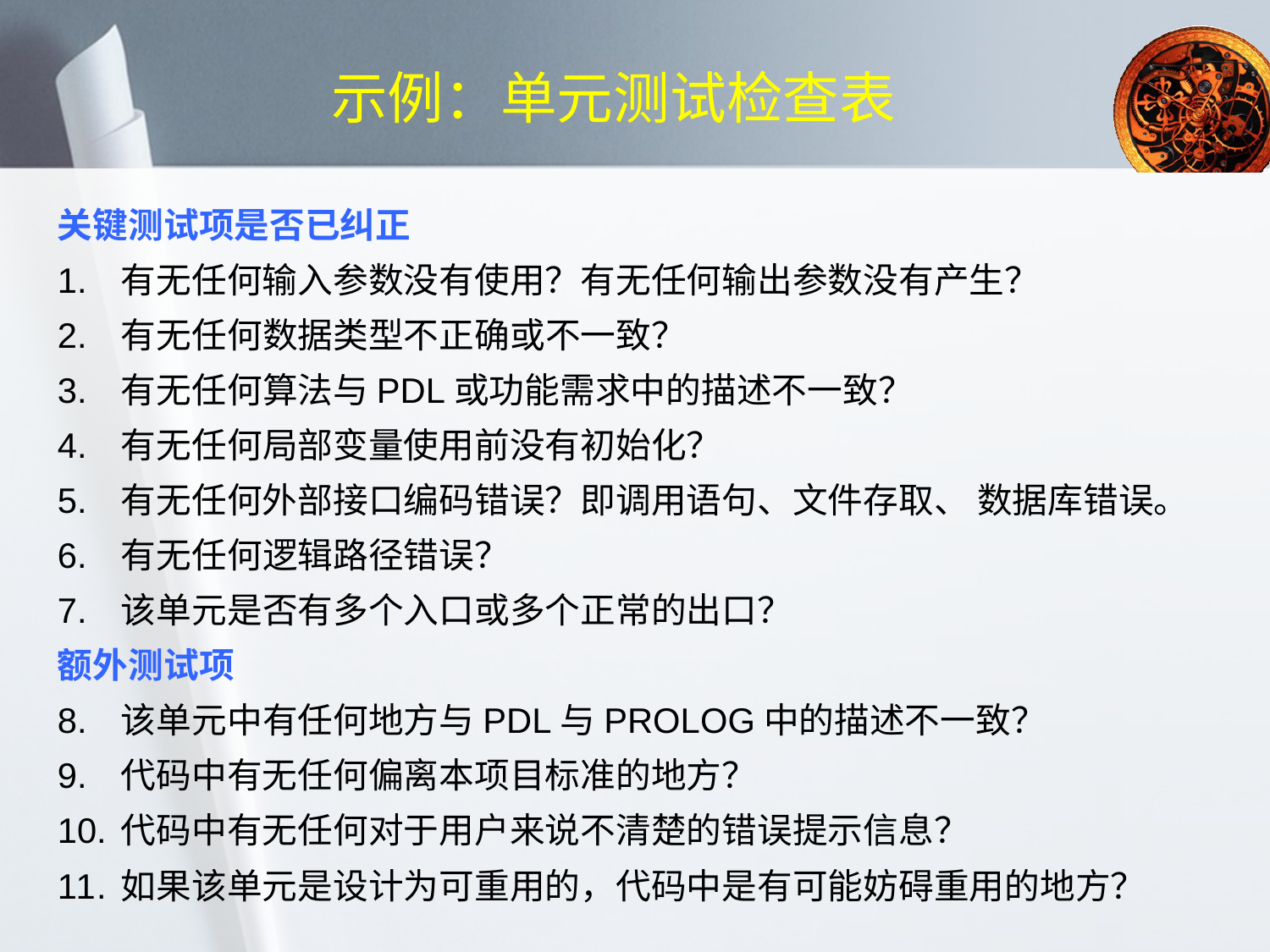

# 示例：单元测试检查表

关键测试项是否已纠正
有无任何输入参数没有使用？有无任何输出参数没有产生？
有无任何数据类型不正确或不一致？
有无任何算法与PDL或功能需求中的描述不一致？
有无任何局部变量使用前没有初始化？
有无任何外部接口编码错误？即调用语句、文件存取、 数据库错误。
有无任何逻辑路径错误？
该单元是否有多个入口或多个正常的出口？
额外测试项
该单元中有任何地方与PDL与PROLOG中的描述不一致？
代码中有无任何偏离本项目标准的地方？
代码中有无任何对于用户来说不清楚的错误提示信息？
如果该单元是设计为可重用的，代码中是有可能妨碍重用的地方？